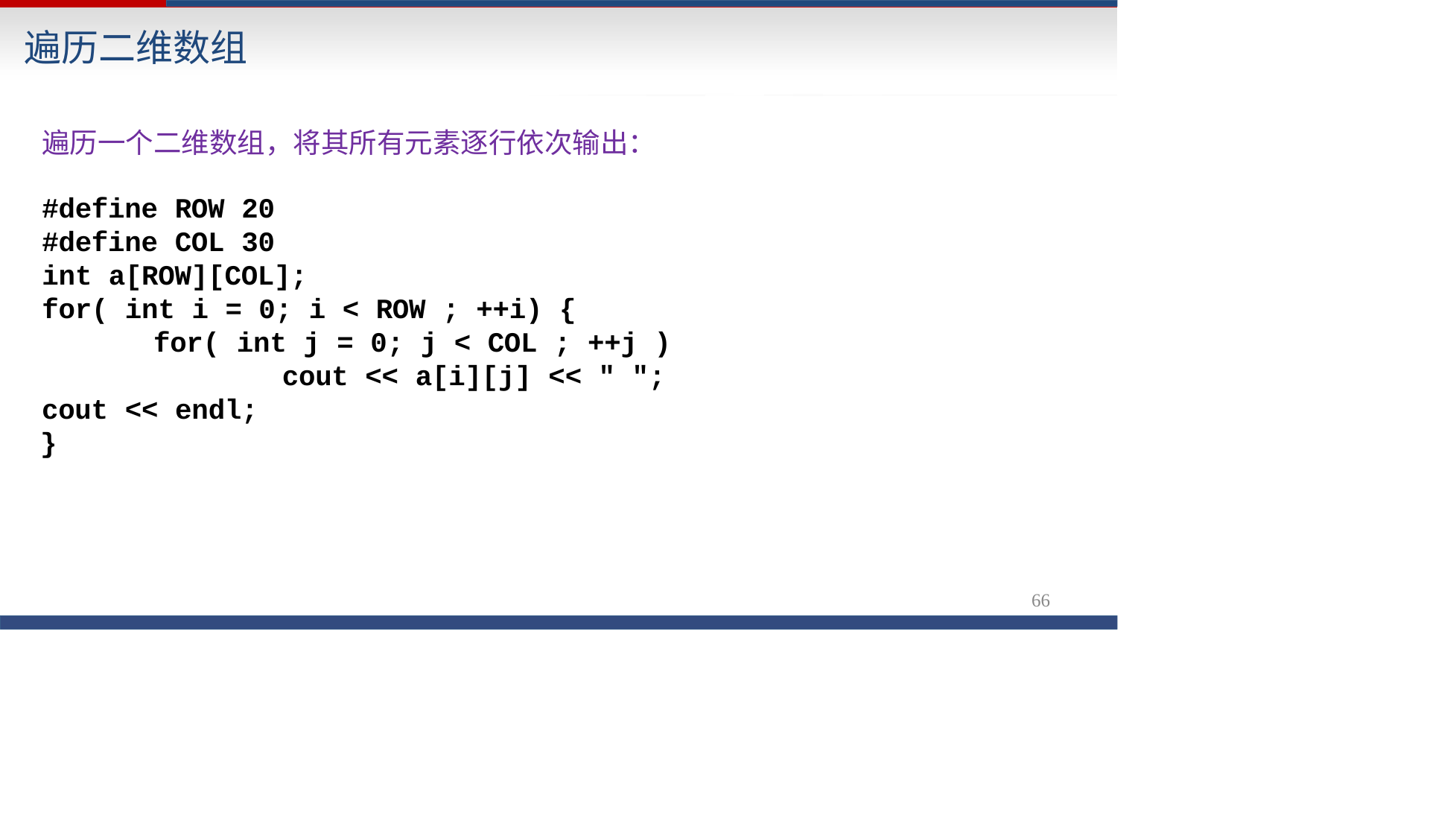

# 遍历二维数组
遍历一个二维数组，将其所有元素逐行依次输出：
#define ROW 20
#define COL 30
int a[ROW][COL];
for( int i = 0; i < ROW ; ++i) {
for( int j = 0; j < COL ; ++j )  cout << a[i][j] << " ";
cout << endl;
}
66